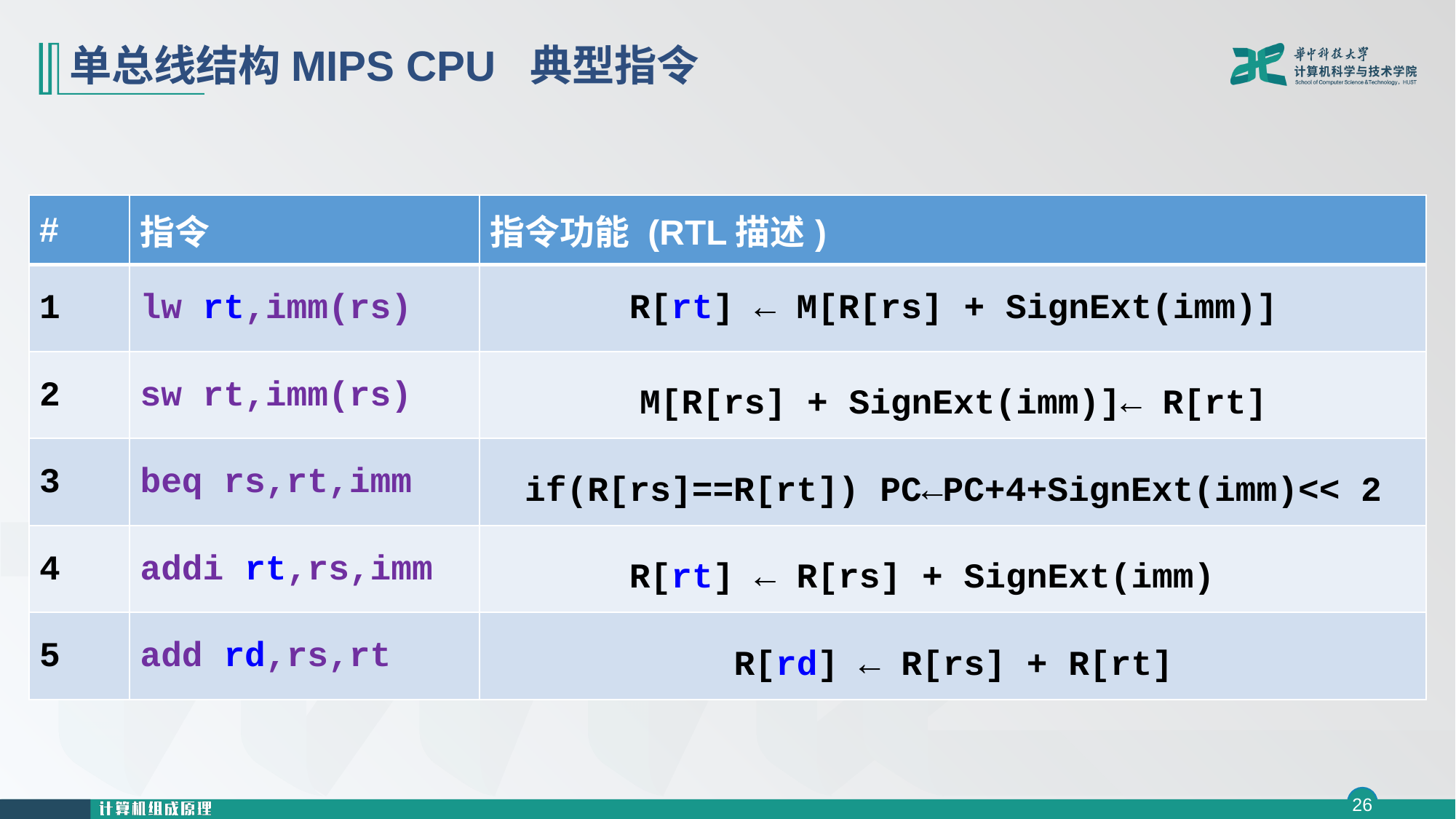

# 单总线结构MIPS CPU  典型指令
| # | 指令 | 指令功能 (RTL描述) |
| --- | --- | --- |
| 1 | lw rt,imm(rs) | R[rt] ← M[R[rs] + SignExt(imm)] |
| 2 | sw rt,imm(rs) | M[R[rs] + SignExt(imm)]← R[rt] |
| 3 | beq rs,rt,imm | if(R[rs]==R[rt]) PC←PC+4+SignExt(imm)<< 2 |
| 4 | addi rt,rs,imm | R[rt] ← R[rs] + SignExt(imm) |
| 5 | add rd,rs,rt | R[rd] ← R[rs] + R[rt] |